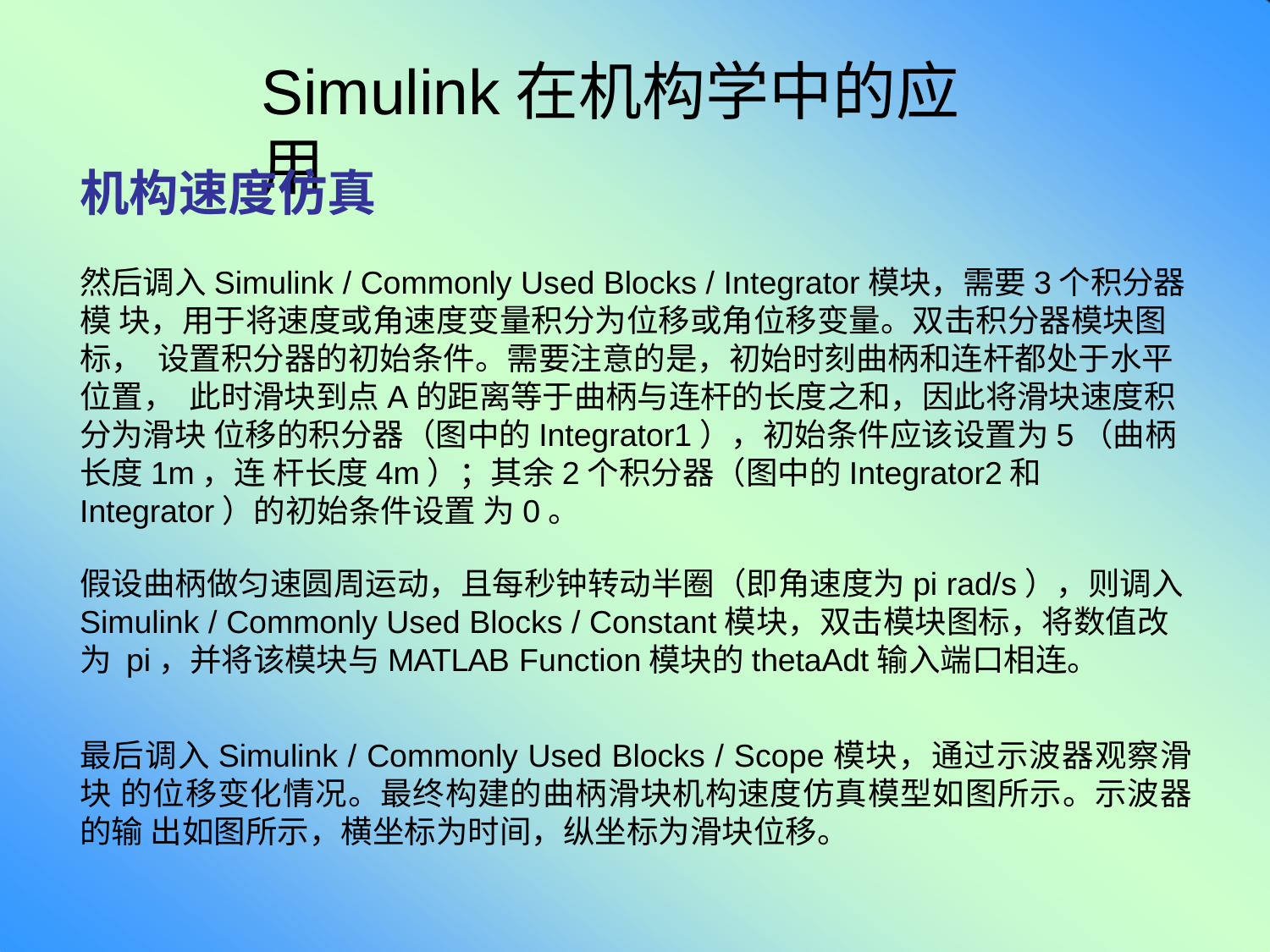

# Simulink在机构学中的应用
机构速度仿真
然后调入Simulink / Commonly Used Blocks / Integrator模块，需要3个积分器模 块，用于将速度或角速度变量积分为位移或角位移变量。双击积分器模块图标，  设置积分器的初始条件。需要注意的是，初始时刻曲柄和连杆都处于水平位置，  此时滑块到点A的距离等于曲柄与连杆的长度之和，因此将滑块速度积分为滑块 位移的积分器（图中的Integrator1），初始条件应该设置为5（曲柄长度1m，连 杆长度4m）；其余2个积分器（图中的Integrator2和Integrator）的初始条件设置 为0。

假设曲柄做匀速圆周运动，且每秒钟转动半圈（即角速度为pi rad/s），则调入 Simulink / Commonly Used Blocks / Constant模块，双击模块图标，将数值改为 pi，并将该模块与MATLAB Function模块的thetaAdt输入端口相连。

最后调入Simulink / Commonly Used Blocks / Scope模块，通过示波器观察滑块 的位移变化情况。最终构建的曲柄滑块机构速度仿真模型如图所示。示波器的输 出如图所示，横坐标为时间，纵坐标为滑块位移。